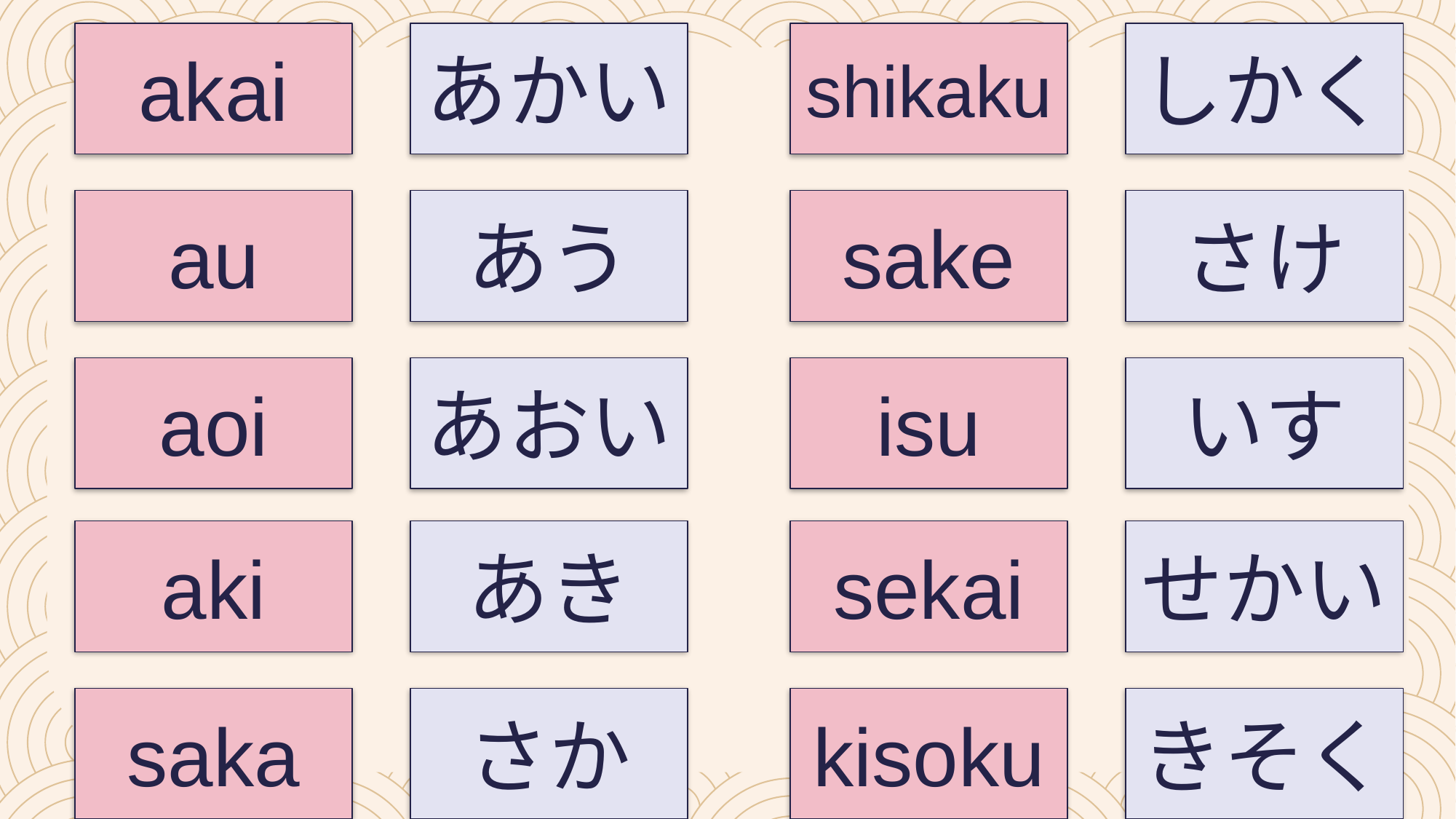

akai
あかい
shikaku
しかく
au
あう
sake
さけ
aoi
あおい
isu
いす
aki
あき
sekai
せかい
saka
さか
kisoku
きそく